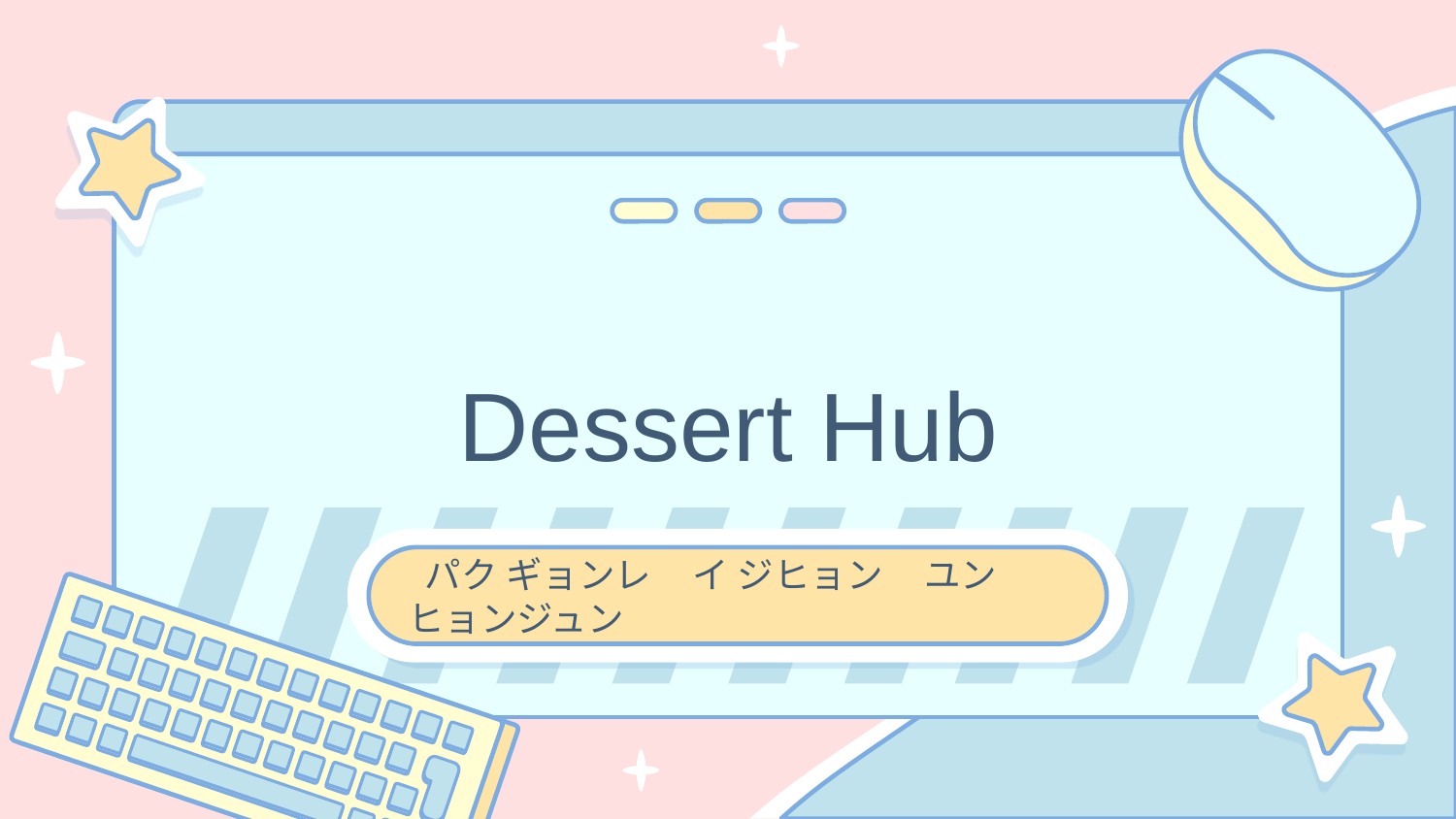

# Dessert Hub

 パク ギョンレ     イ ジヒョン     ユン ヒョンジュン